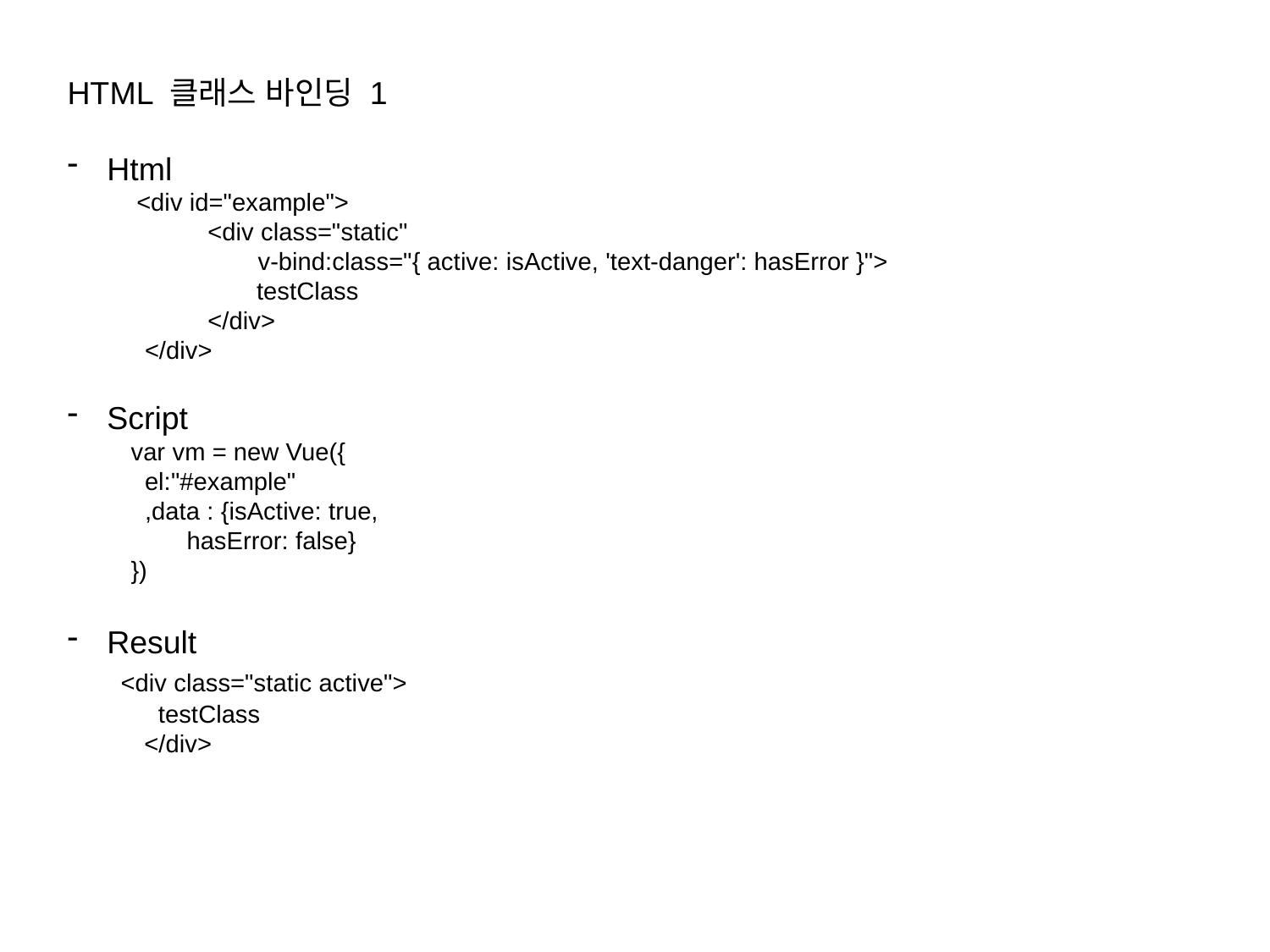

HTML 클래스 바인딩 1

Html
 <div id="example">
           <div class="static"
           	v-bind:class="{ active: isActive, 'text-danger': hasError }">
                  testClass
           </div>
  </div>

Script
var vm = new Vue({
  el:"#example"
  ,data : {isActive: true,
        hasError: false}
})

Result
      <div class="static active">
             testClass
           </div>